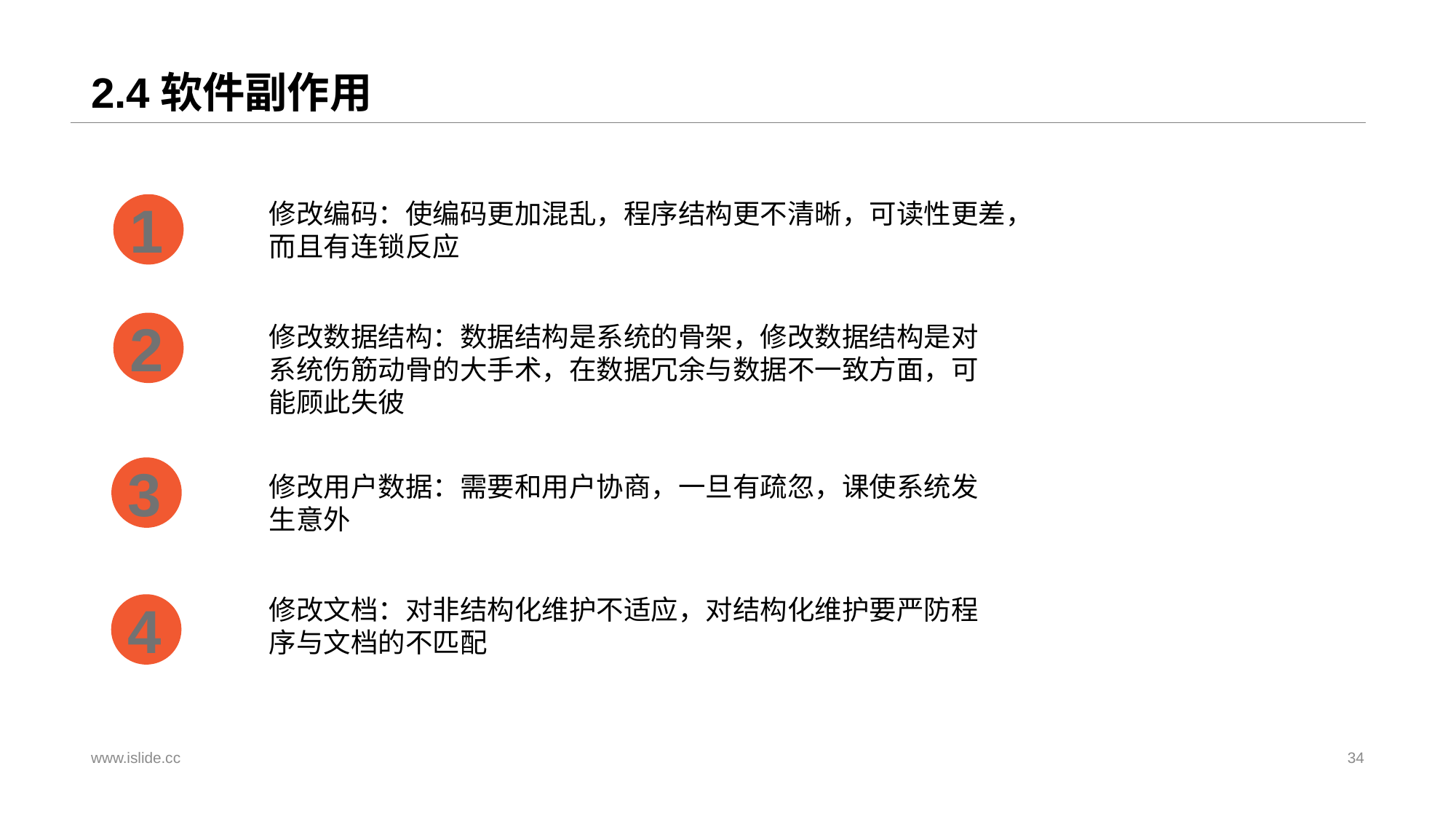

# 2.4软件副作用
1

修改编码：使编码更加混乱，程序结构更不清晰，可读性更差，而且有连锁反应
2

修改数据结构：数据结构是系统的骨架，修改数据结构是对系统伤筋动骨的大手术，在数据冗余与数据不一致方面，可能顾此失彼
3

修改用户数据：需要和用户协商，一旦有疏忽，课使系统发生意外
4

修改文档：对非结构化维护不适应，对结构化维护要严防程序与文档的不匹配
www.islide.cc
34